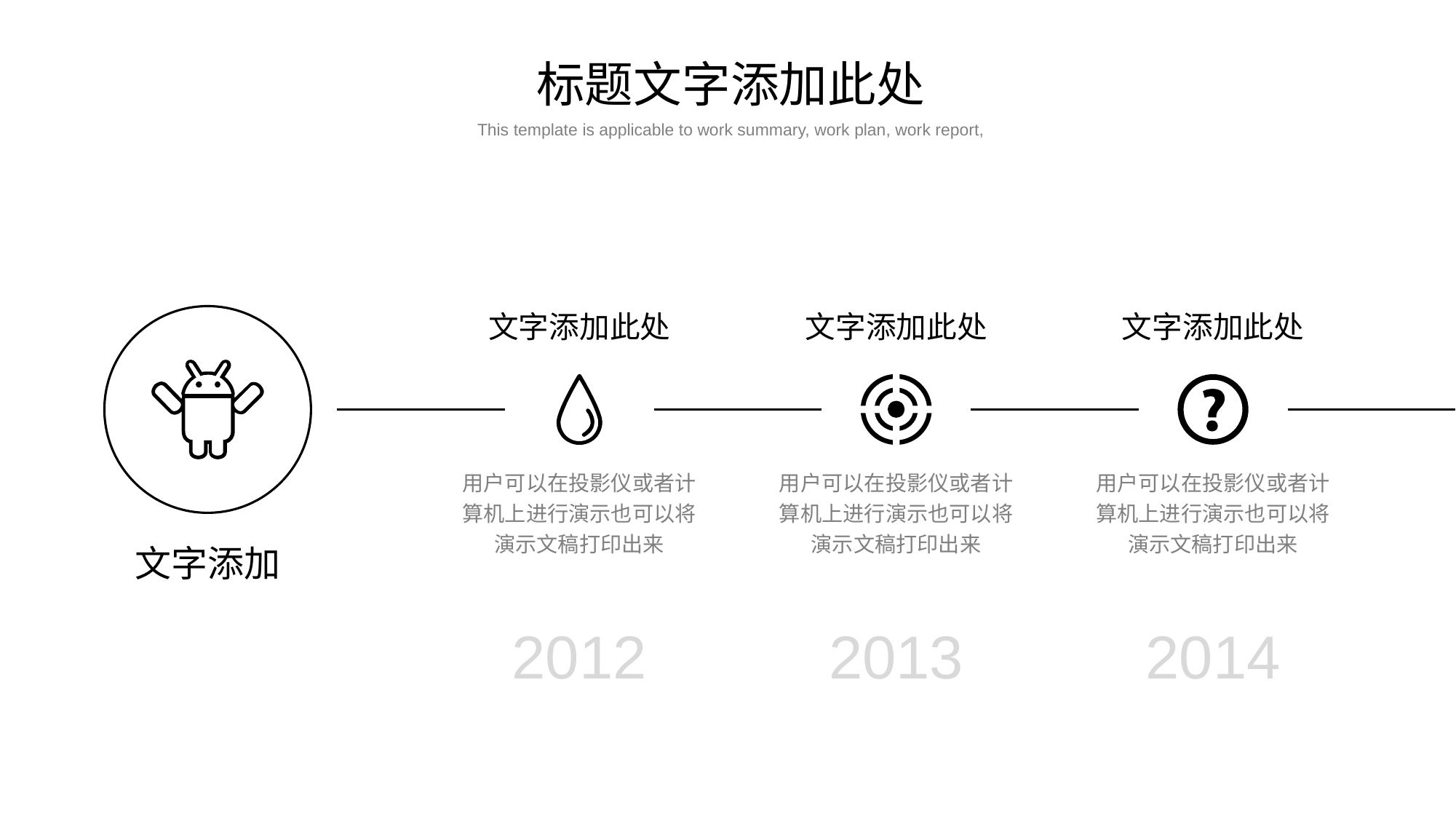

标题文字添加此处
This template is applicable to work summary, work plan, work report,
文字添加此处
文字添加此处
文字添加此处

用户可以在投影仪或者计算机上进行演示也可以将演示文稿打印出来
用户可以在投影仪或者计算机上进行演示也可以将演示文稿打印出来
用户可以在投影仪或者计算机上进行演示也可以将演示文稿打印出来
文字添加
2012
2013
2014